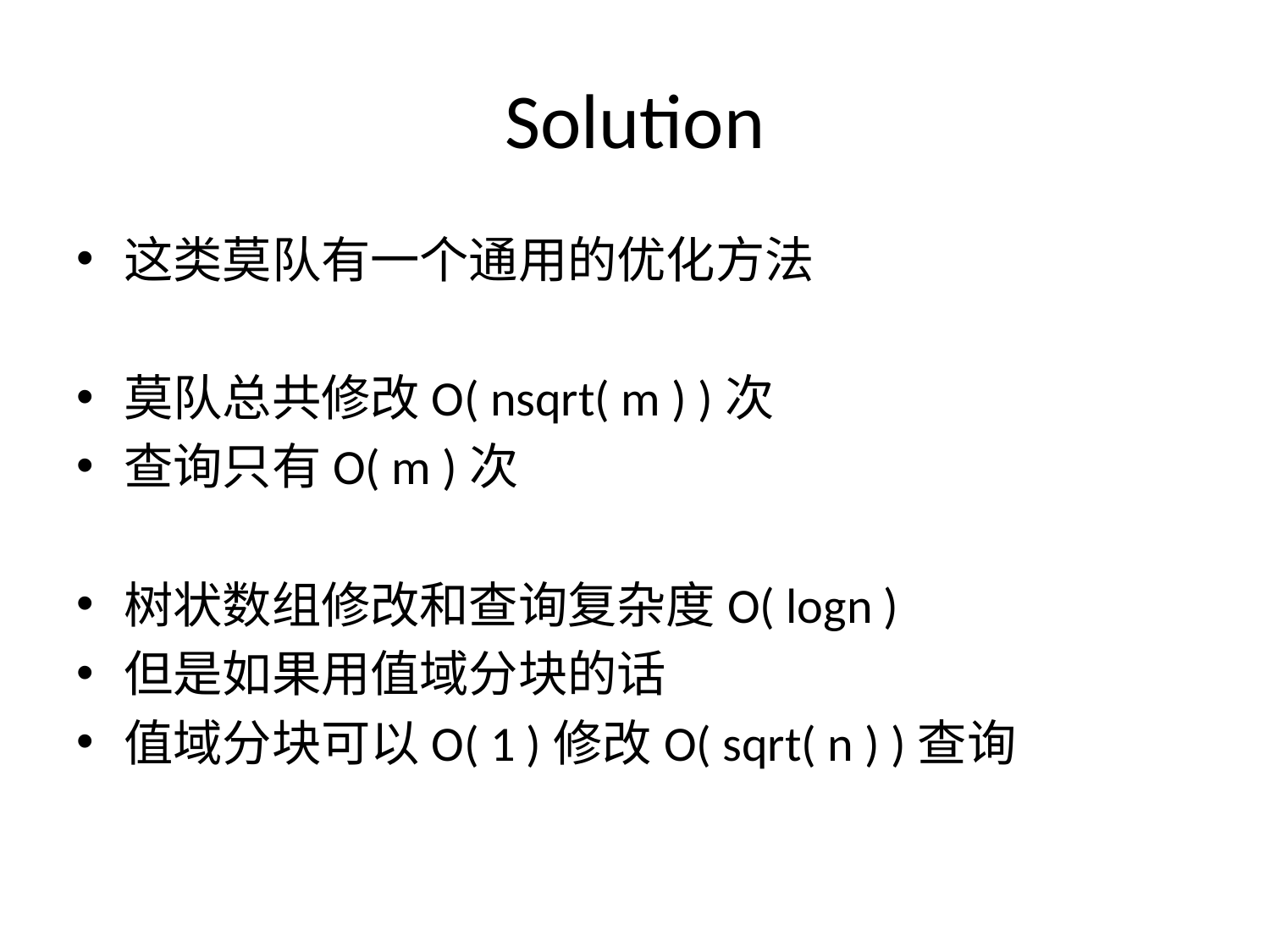

# Solution
这类莫队有一个通用的优化方法

莫队总共修改O( nsqrt( m ) )次
查询只有O( m )次

树状数组修改和查询复杂度O( logn )
但是如果用值域分块的话
值域分块可以O( 1 )修改O( sqrt( n ) )查询